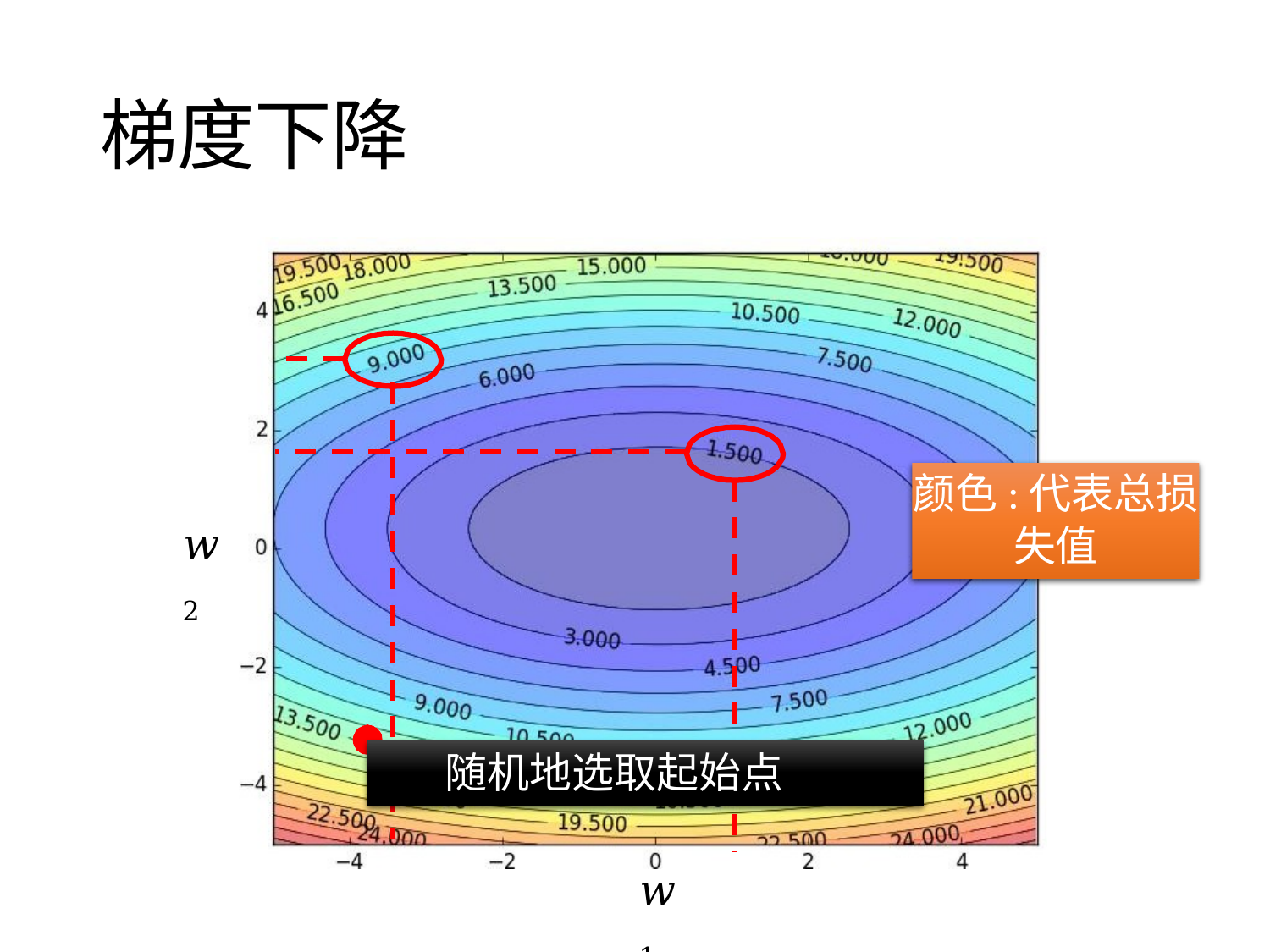

# 梯度下降

颜色:代表总损
失值

𝑤2

随机地选取起始点
𝑤1